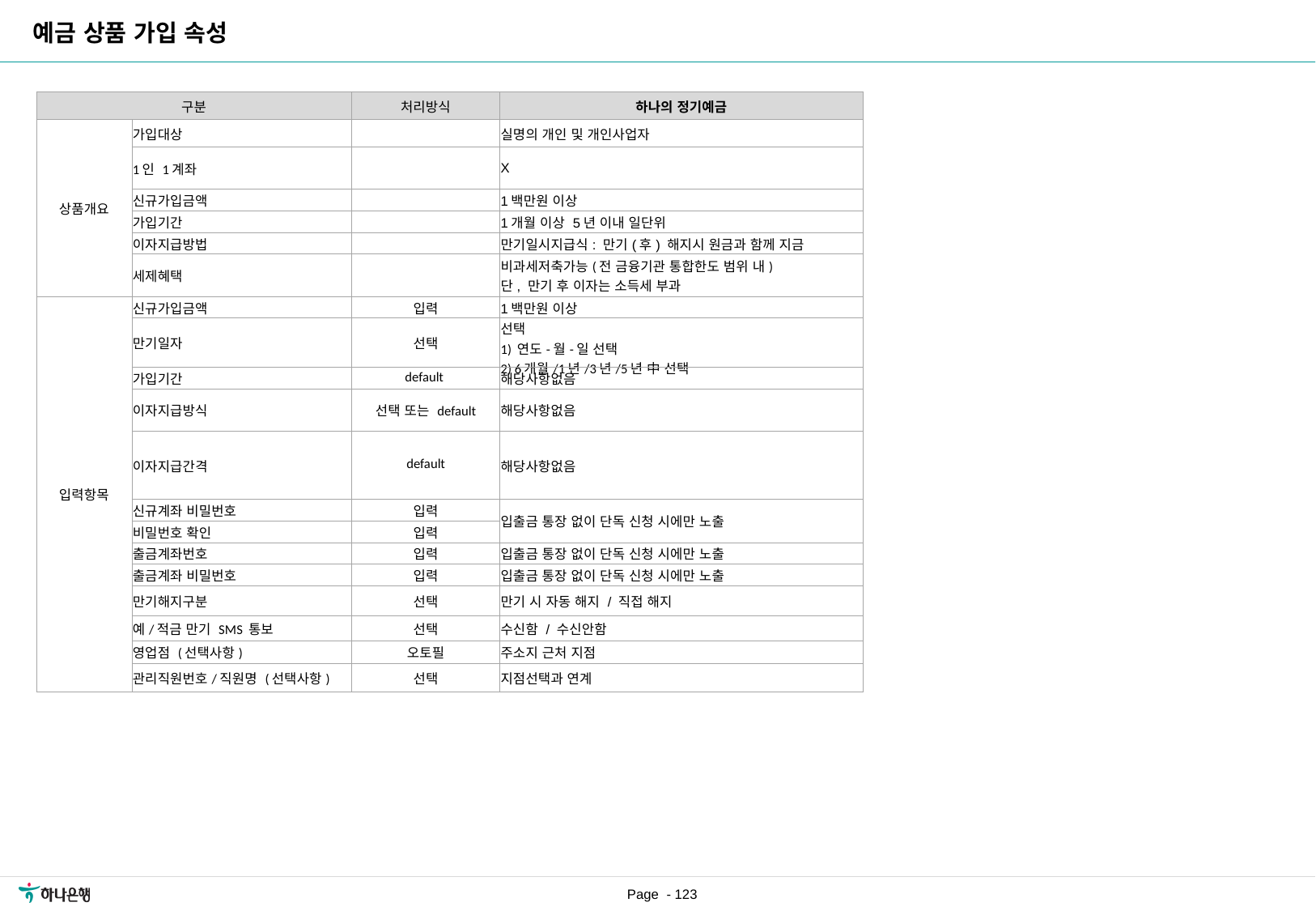

예금 상품 가입 속성
| 구분 |  | 처리방식 | 하나의 정기예금 |
| --- | --- | --- | --- |
| 상품개요 | 가입대상 |  | 실명의 개인 및 개인사업자 |
|  | 1인 1계좌 |  | X |
|  | 신규가입금액 |  | 1백만원 이상 |
|  | 가입기간 |  | 1개월 이상 5년 이내 일단위 |
|  | 이자지급방법 |  | 만기일시지급식: 만기(후) 해지시 원금과 함께 지금 |
|  | 세제혜택 |  | 비과세저축가능(전 금융기관 통합한도 범위 내) 단, 만기 후 이자는 소득세 부과 |
| 입력항목 | 신규가입금액 | 입력 | 1백만원 이상 |
|  | 만기일자 | 선택 | 선택 1) 연도-월-일 선택 2) 6개월/1년/3년/5년 中 선택 |
|  | 가입기간 | default | 해당사항없음 |
|  | 이자지급방식 | 선택 또는 default | 해당사항없음 |
|  | 이자지급간격 | default | 해당사항없음 |
|  | 신규계좌 비밀번호 | 입력 | 입출금 통장 없이 단독 신청 시에만 노출 |
|  | 비밀번호 확인 | 입력 |  |
|  | 출금계좌번호 | 입력 | 입출금 통장 없이 단독 신청 시에만 노출 |
|  | 출금계좌 비밀번호 | 입력 | 입출금 통장 없이 단독 신청 시에만 노출 |
|  | 만기해지구분 | 선택 | 만기 시 자동 해지 / 직접 해지 |
|  | 예/적금 만기 SMS 통보 | 선택 | 수신함 / 수신안함 |
|  | 영업점 (선택사항) | 오토필 | 주소지 근처 지점 |
|  | 관리직원번호/직원명 (선택사항) | 선택 | 지점선택과 연계 |